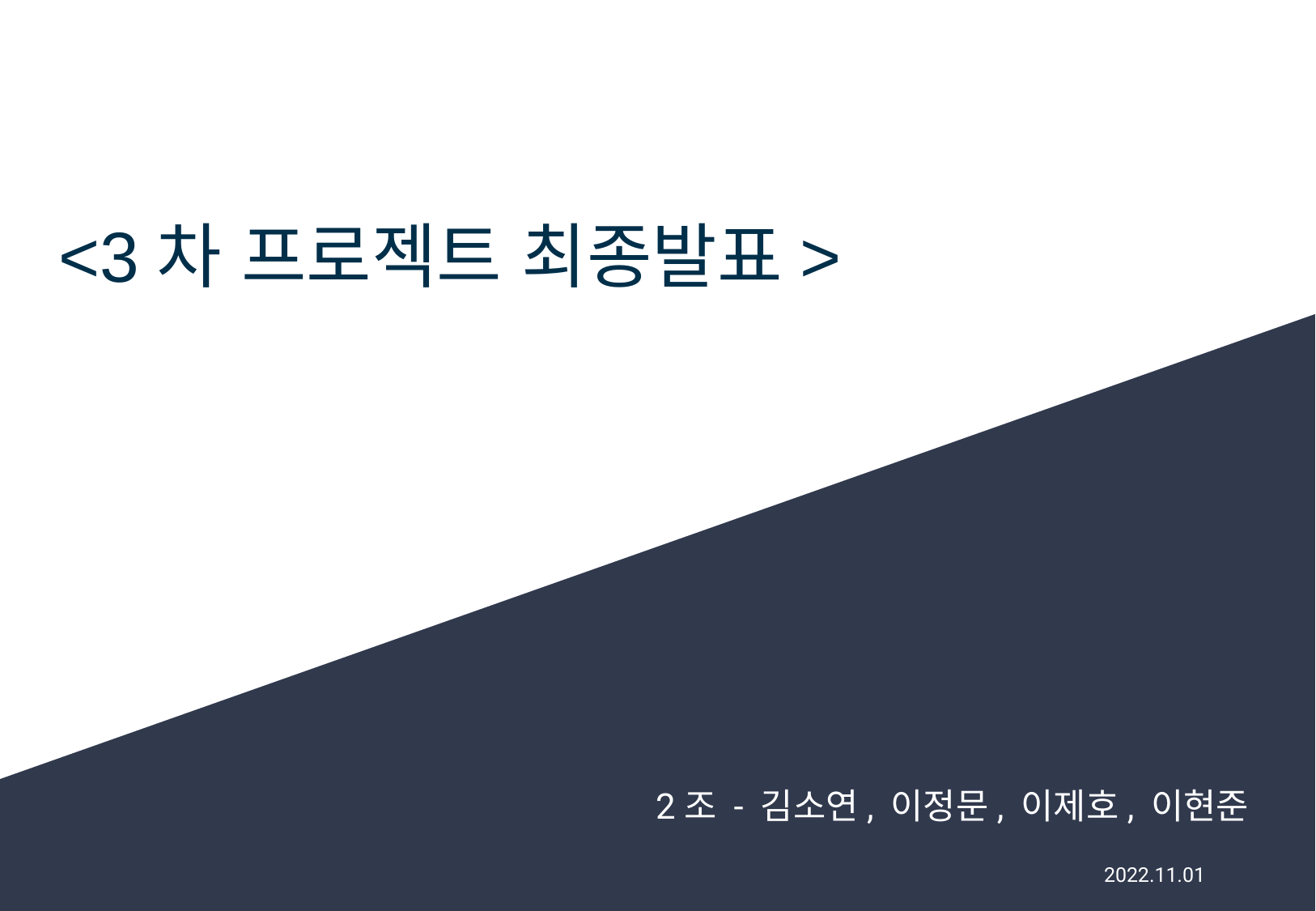

# <3차 프로젝트 최종발표>
2조 - 김소연, 이정문, 이제호, 이현준
2022.11.01